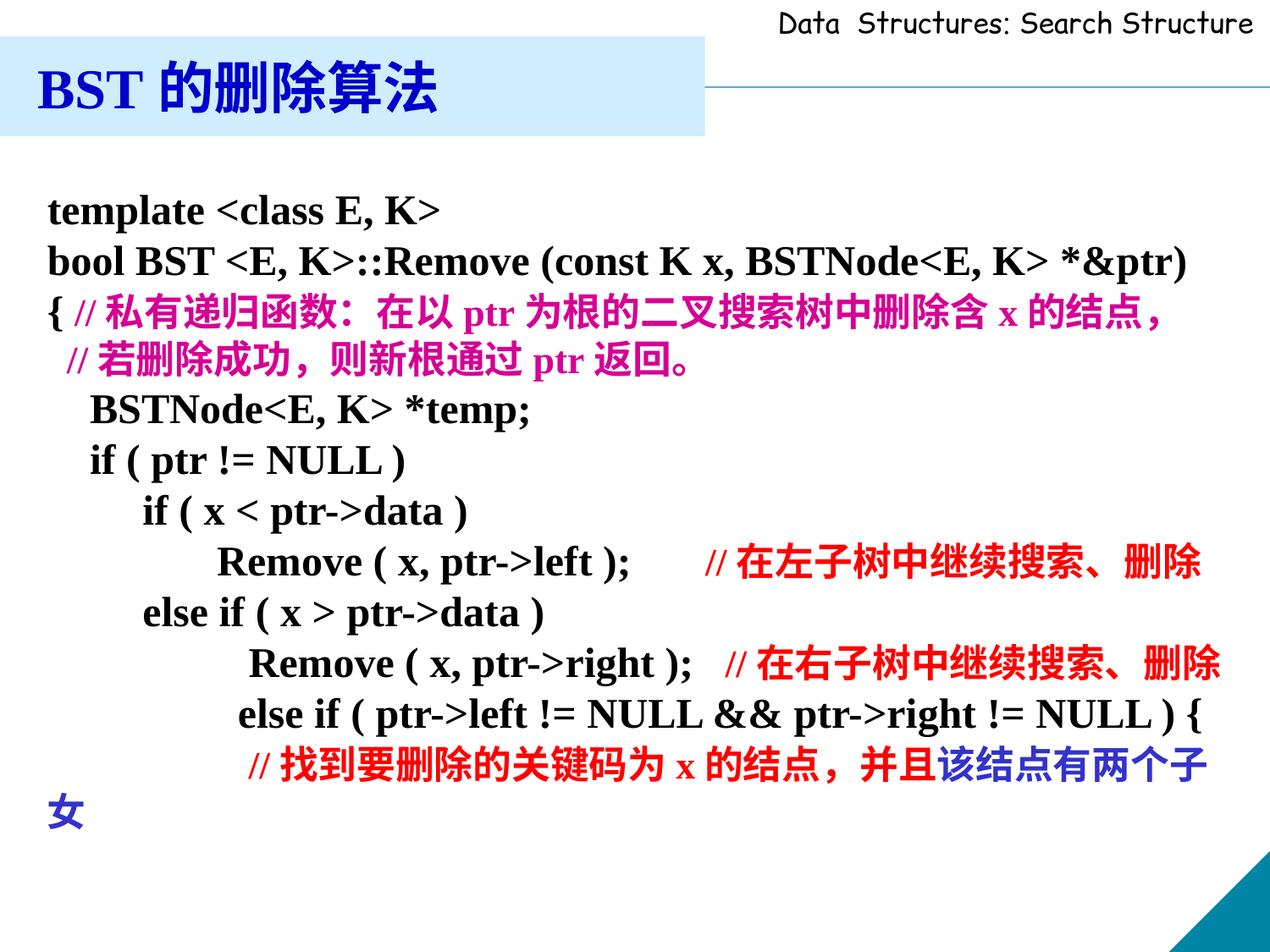

BST的删除算法

template <class E, K>
bool BST <E, K>::Remove (const K x, BSTNode<E, K> *&ptr)
{ //私有递归函数：在以ptr为根的二叉搜索树中删除含x的结点，
  //若删除成功，则新根通过ptr返回。
    BSTNode<E, K> *temp;
    if ( ptr != NULL )
         if ( x < ptr->data )
                Remove ( x, ptr->left );       //在左子树中继续搜索、删除
         else if ( x > ptr->data )
                   Remove ( x, ptr->right );   //在右子树中继续搜索、删除
            else if ( ptr->left != NULL && ptr->right != NULL ) {
                   //找到要删除的关键码为x的结点，并且该结点有两个子女